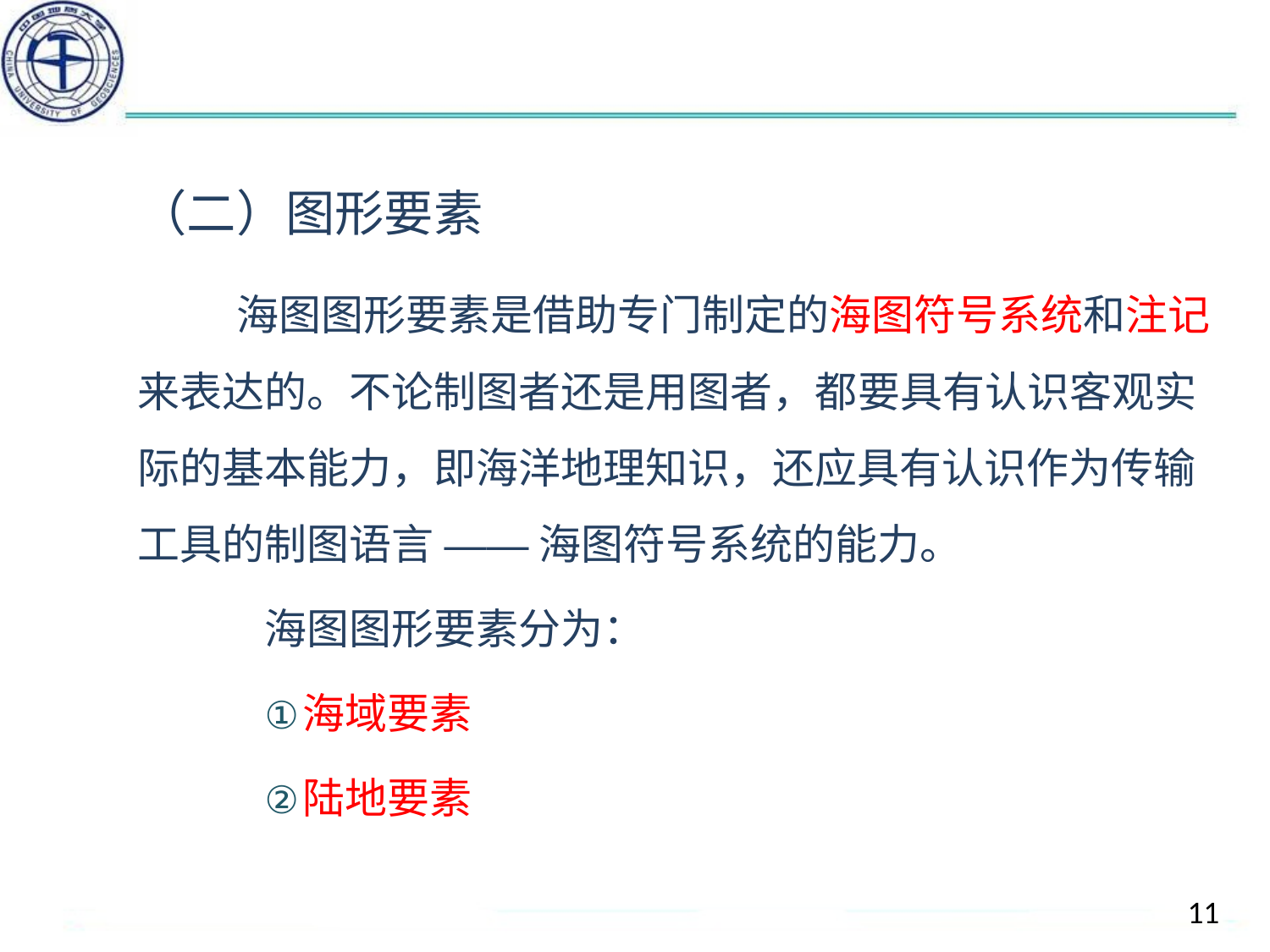

#
（二）图形要素
　　海图图形要素是借助专门制定的海图符号系统和注记来表达的。不论制图者还是用图者，都要具有认识客观实际的基本能力，即海洋地理知识，还应具有认识作为传输工具的制图语言­——海图符号系统的能力。
海图图形要素分为：
海域要素
陆地要素

11